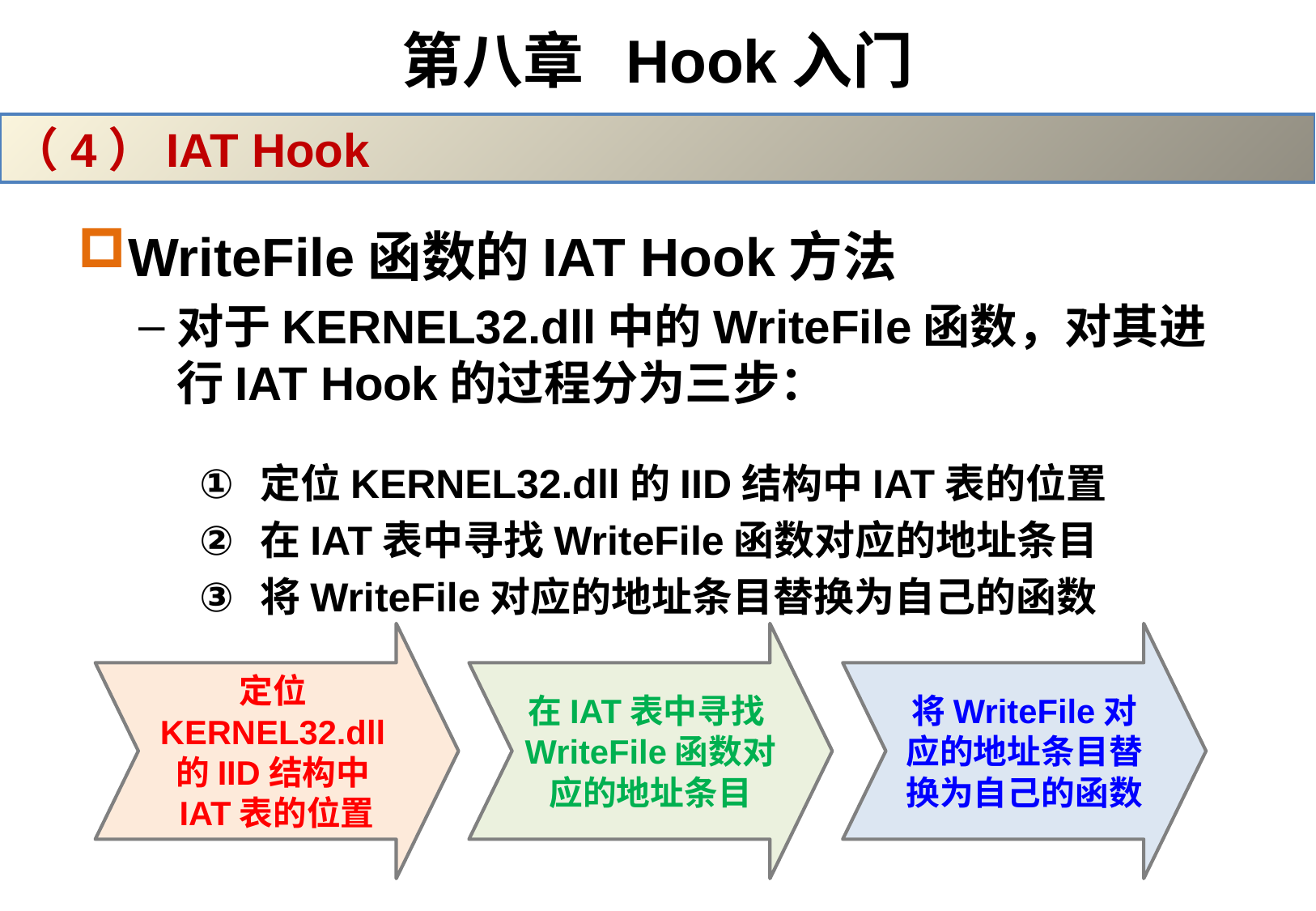

# 第八章  Hook入门
（4）IAT Hook
WriteFile函数的IAT Hook方法
对于KERNEL32.dll中的WriteFile函数，对其进行IAT Hook的过程分为三步：

定位KERNEL32.dll的IID结构中IAT表的位置
在IAT表中寻找WriteFile函数对应的地址条目
将WriteFile对应的地址条目替换为自己的函数
在IAT表中寻找WriteFile函数对应的地址条目
将WriteFile对应的地址条目替换为自己的函数
定位KERNEL32.dll的IID结构中IAT表的位置